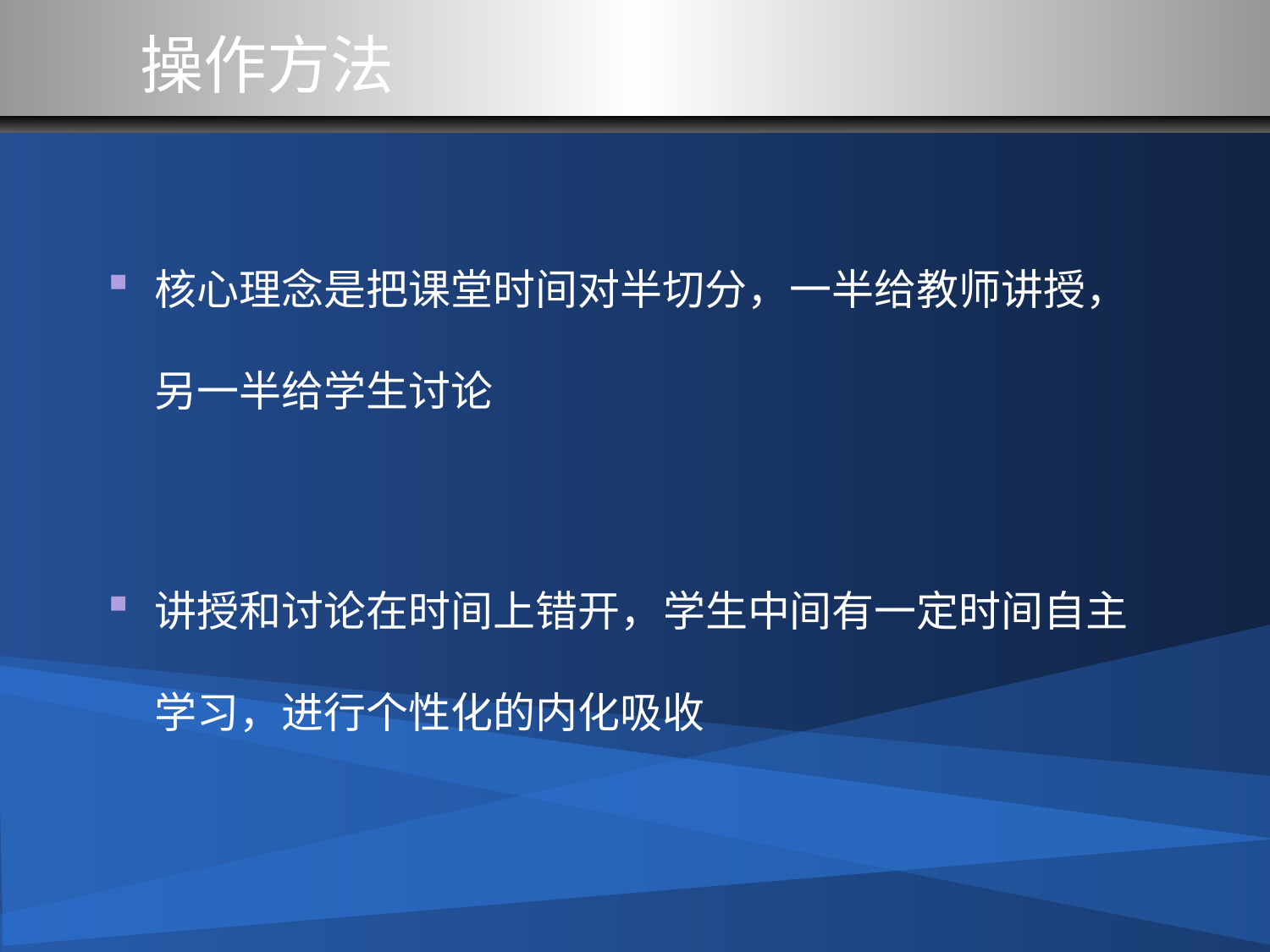

操作方法
核心理念是把课堂时间对半切分，一半给教师讲授，另一半给学生讨论

讲授和讨论在时间上错开，学生中间有一定时间自主学习，进行个性化的内化吸收